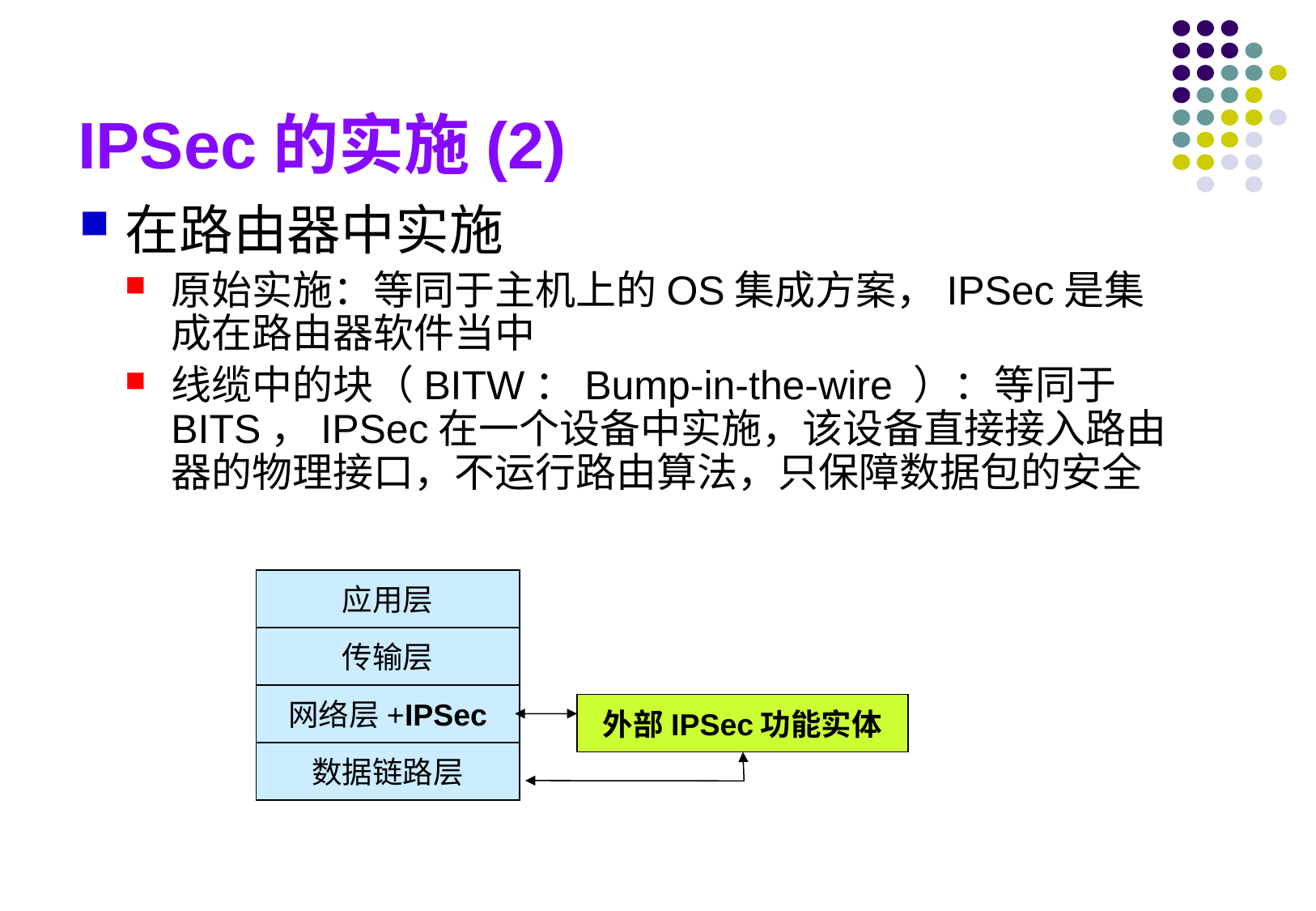

# IPSec的实施(2)
在路由器中实施
原始实施：等同于主机上的OS集成方案，IPSec是集成在路由器软件当中
线缆中的块（BITW：Bump-in-the-wire ）：等同于BITS，IPSec在一个设备中实施，该设备直接接入路由器的物理接口，不运行路由算法，只保障数据包的安全
应用层
传输层
网络层+IPSec
外部IPSec功能实体

数据链路层